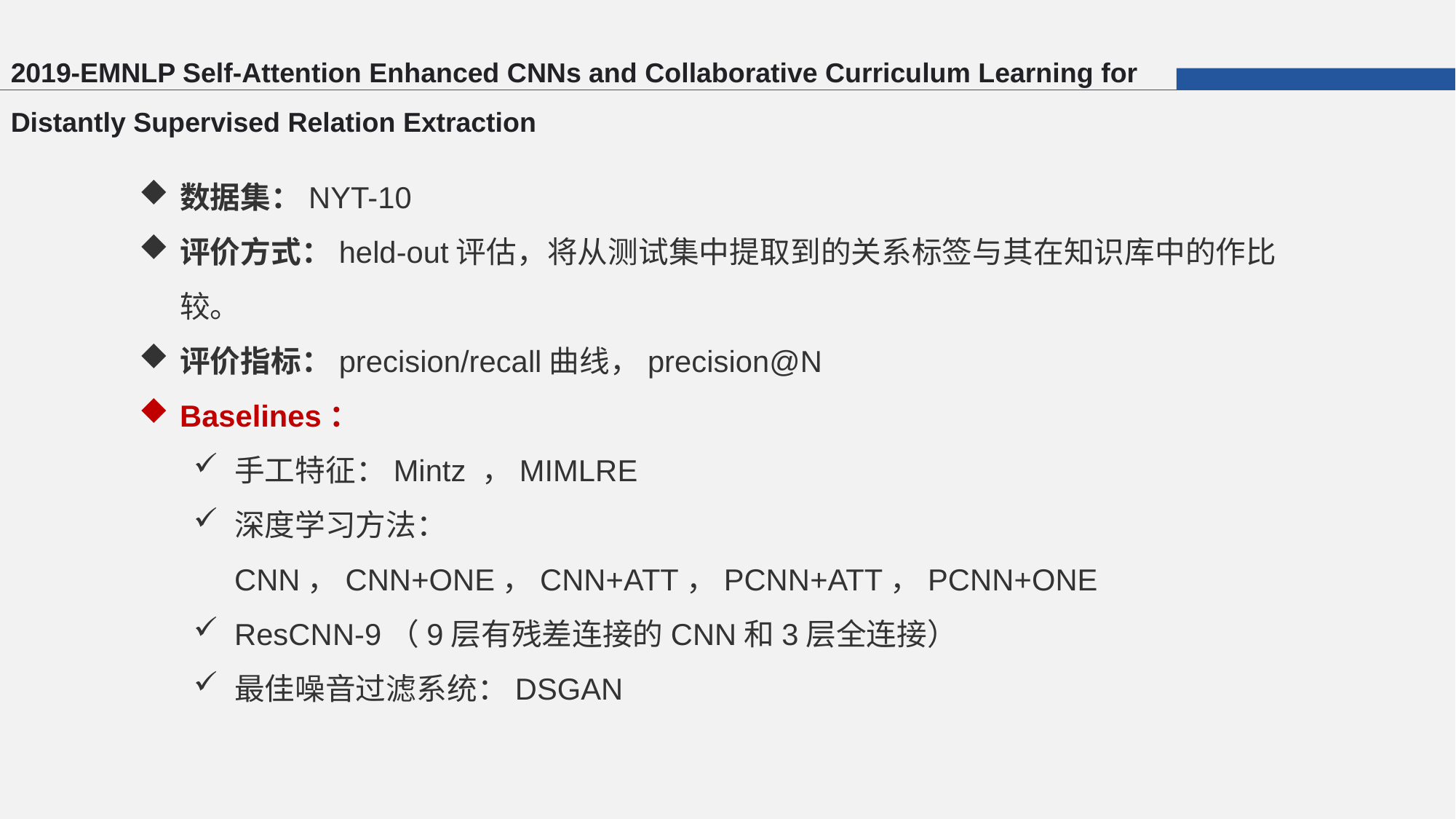

2019-EMNLP Self-Attention Enhanced CNNs and Collaborative Curriculum Learning for Distantly Supervised Relation Extraction

数据集：NYT-10
评价方式：held-out评估，将从测试集中提取到的关系标签与其在知识库中的作比较。
评价指标：precision/recall曲线，precision@N
Baselines：
手工特征：Mintz ，MIMLRE
深度学习方法：CNN，CNN+ONE，CNN+ATT，PCNN+ATT，PCNN+ONE
ResCNN-9（9层有残差连接的CNN和3层全连接）
最佳噪音过滤系统：DSGAN